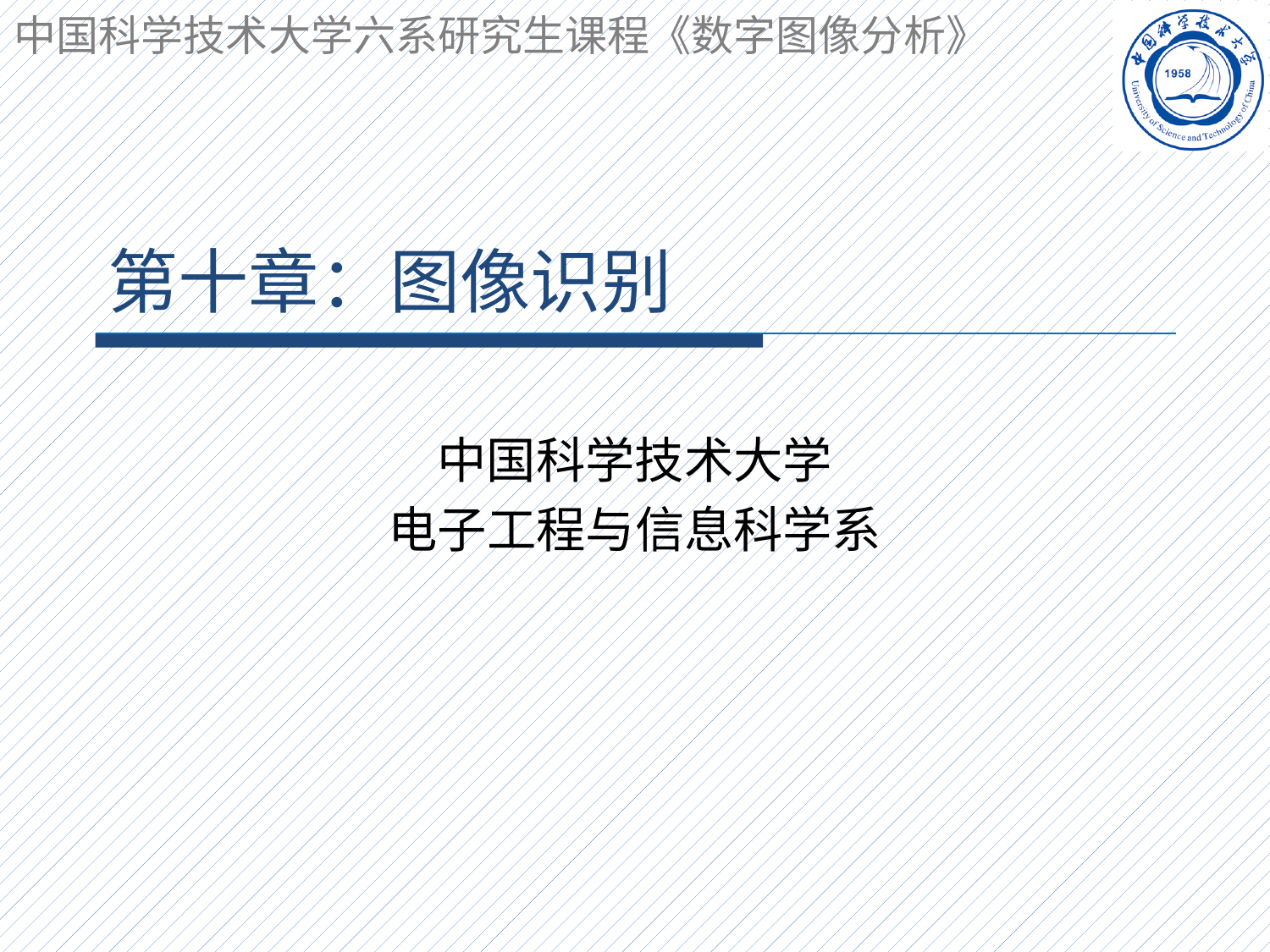

中国科学技术大学六系研究生课程《数字图像分析》
# 第十章：图像识别
中国科学技术大学
电子工程与信息科学系